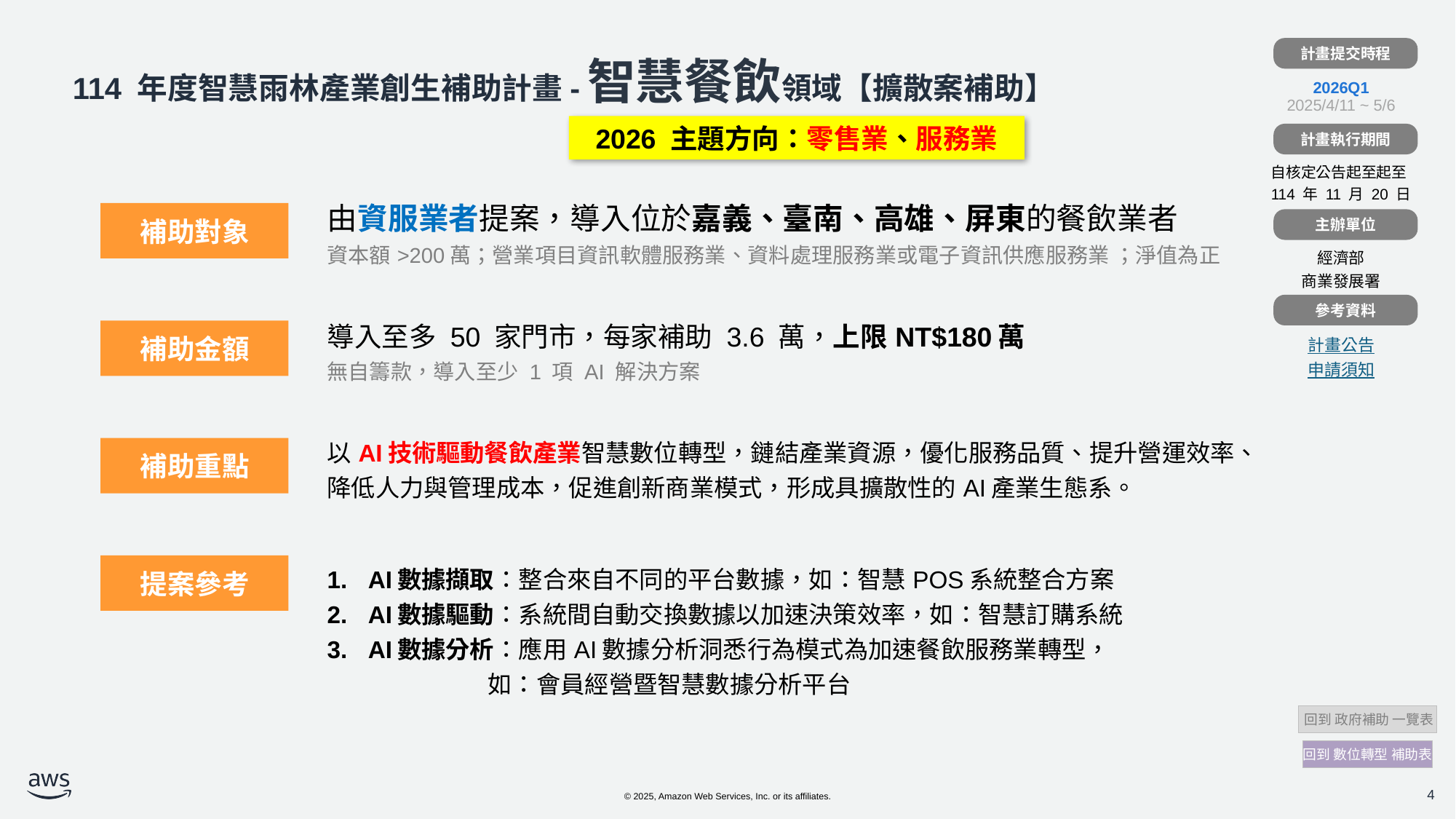

計畫提交時程
|  |
| --- |
| 2026Q1 2025/4/11 ~ 5/6 |
|  |
| 自核定公告起至起至114 年 11 月 20 日 |
|  |
| 經濟部 商業發展署 |
|  |
| 計畫公告 申請須知 |
# 114 年度智慧雨林產業創生補助計畫-智慧餐飲領域【擴散案補助】
2026 主題方向：零售業、服務業
計畫執行期間
|  | 由資服業者提案，導入位於嘉義、臺南、高雄、屏東的餐飲業者 資本額>200萬；營業項目資訊軟體服務業、資料處理服務業或電子資訊供應服務業 ；淨值為正 |
| --- | --- |
|  | 導入至多 50 家門市，每家補助 3.6 萬，上限NT$180萬 無自籌款，導入至少 1 項 AI 解決方案 |
|  | 以AI技術驅動餐飲產業智慧數位轉型，鏈結產業資源，優化服務品質、提升營運效率、降低人力與管理成本，促進創新商業模式，形成具擴散性的AI產業生態系。 |
|  | AI數據擷取：整合來自不同的平台數據，如：智慧POS系統整合方案 AI數據驅動：系統間自動交換數據以加速決策效率，如：智慧訂購系統 AI數據分析：應用AI數據分析洞悉行為模式為加速餐飲服務業轉型， 如：會員經營暨智慧數據分析平台 |
補助對象
主辦單位
參考資料
補助金額
補助重點
提案參考
 回到 政府補助 一覽表
回到 數位轉型 補助表
4